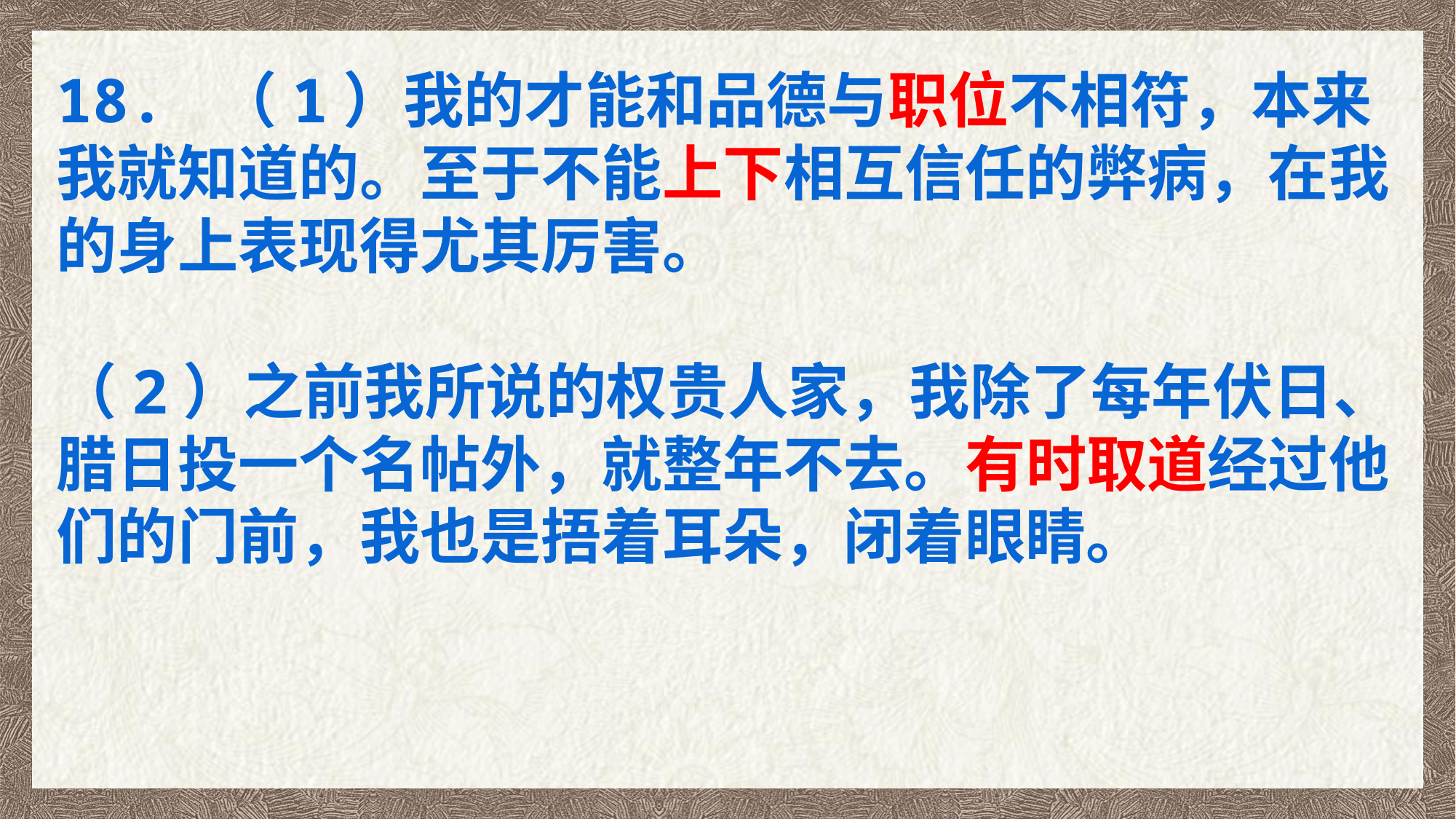

18. （1）我的才能和品德与职位不相符，本来我就知道的。至于不能上下相互信任的弊病，在我的身上表现得尤其厉害。

（2）之前我所说的权贵人家，我除了每年伏日、腊日投一个名帖外，就整年不去。有时取道经过他们的门前，我也是捂着耳朵，闭着眼睛。